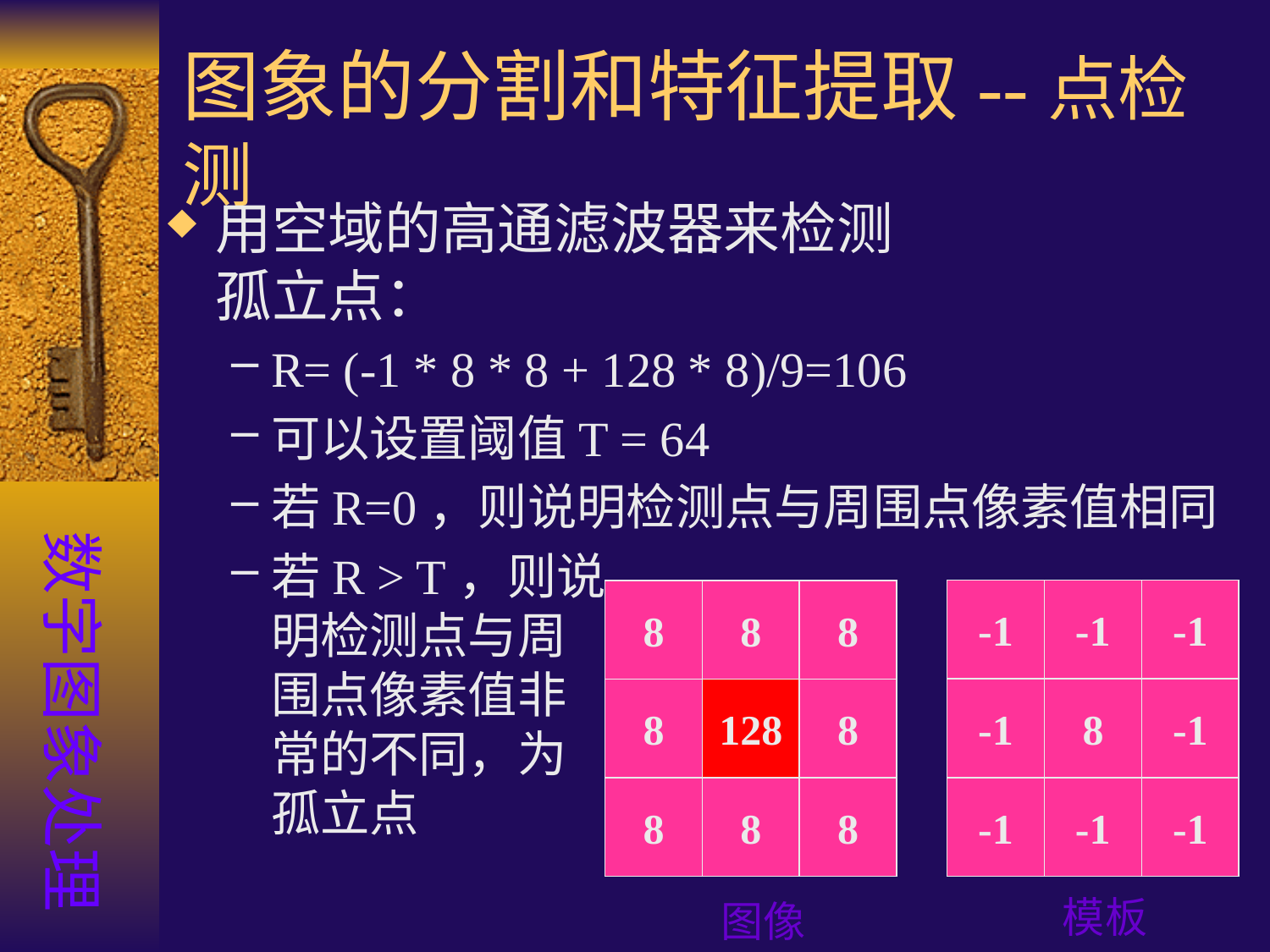

# 图象的分割和特征提取--点检测
用空域的高通滤波器来检测
孤立点：
R= (-1 * 8 * 8 + 128 * 8)/9=106
可以设置阈值T = 64
若R=0，则说明检测点与周围点像素值相同
若R > T，则说
明检测点与周
围点像素值非
常的不同，为
孤立点
数字图象处理
-1
-1
-1
8
8
8
-1
8
-1
8
128
8
-1
-1
-1
8
8
8
模板
图像